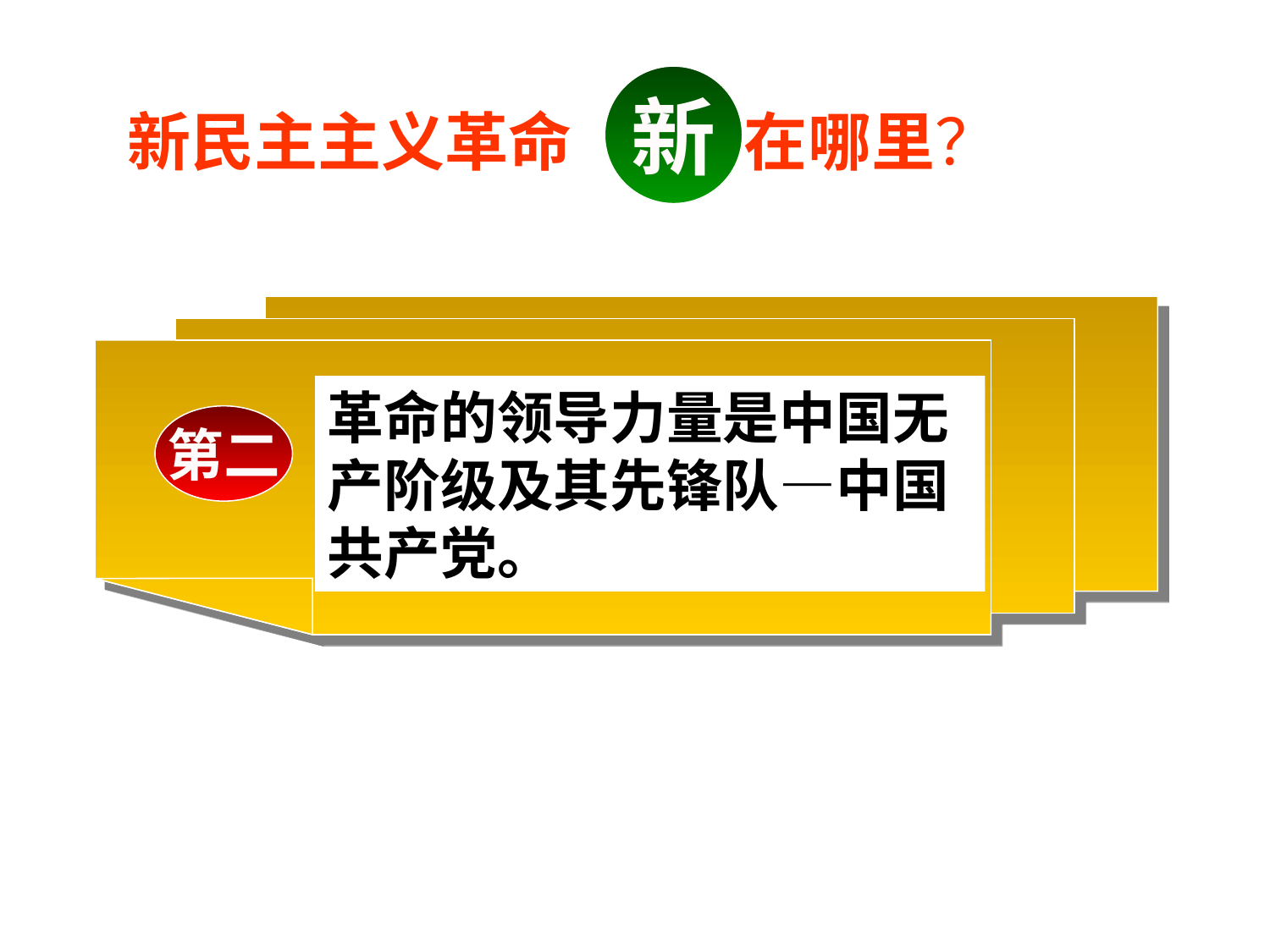

新
新民主主义革命            在哪里？

革命的领导力量是中国无产阶级及其先锋队—中国共产党。
第二